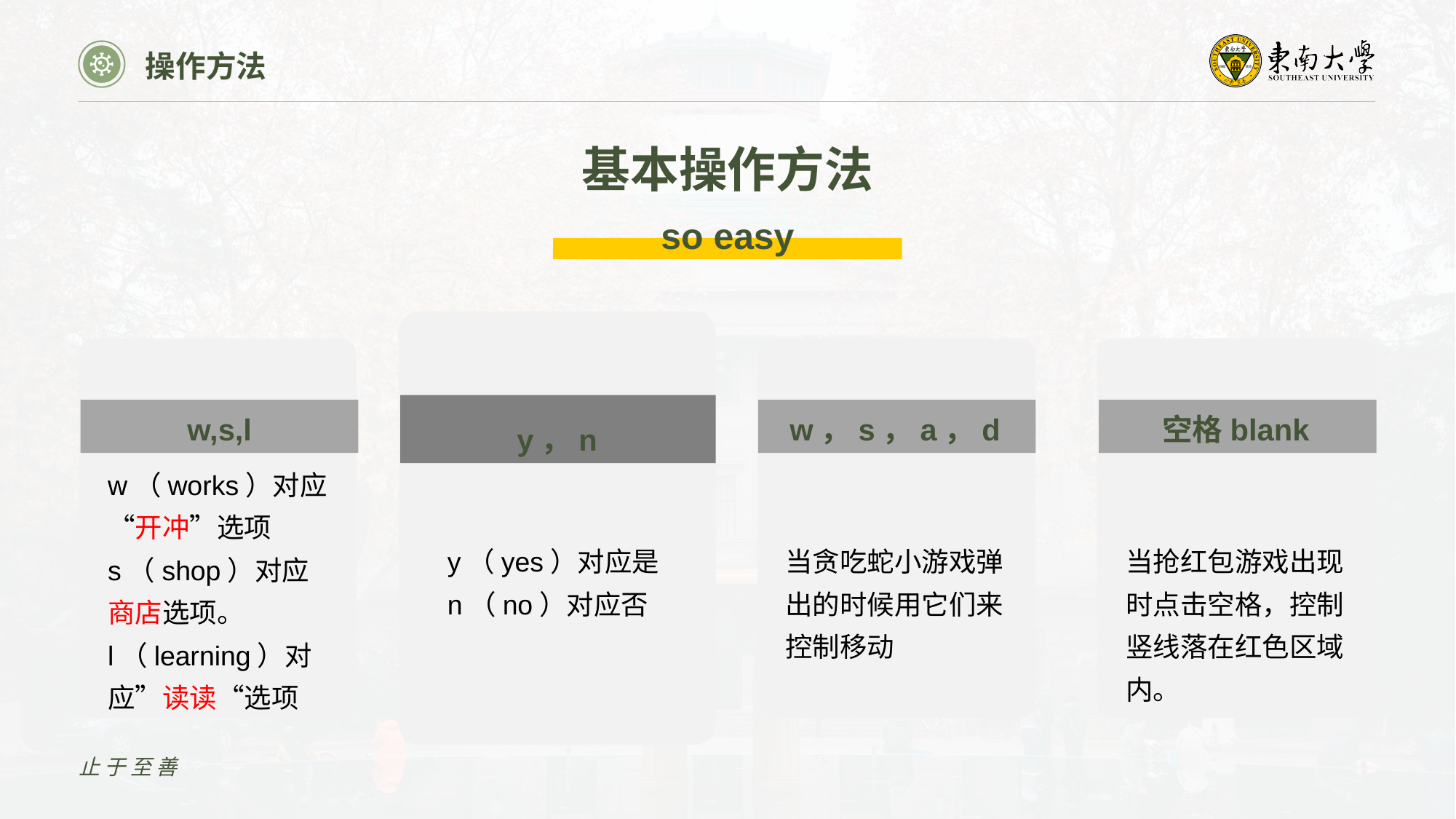

操作方法
基本操作方法
so easy

w,s,l
w，s，a，d
空格blank
y，n
w（works）对应“开冲”选项
s（shop）对应商店选项。
l（learning）对应”读读“选项
y（yes）对应是
n（no）对应否
当贪吃蛇小游戏弹出的时候用它们来控制移动
当抢红包游戏出现时点击空格，控制竖线落在红色区域内。
止于至善
7